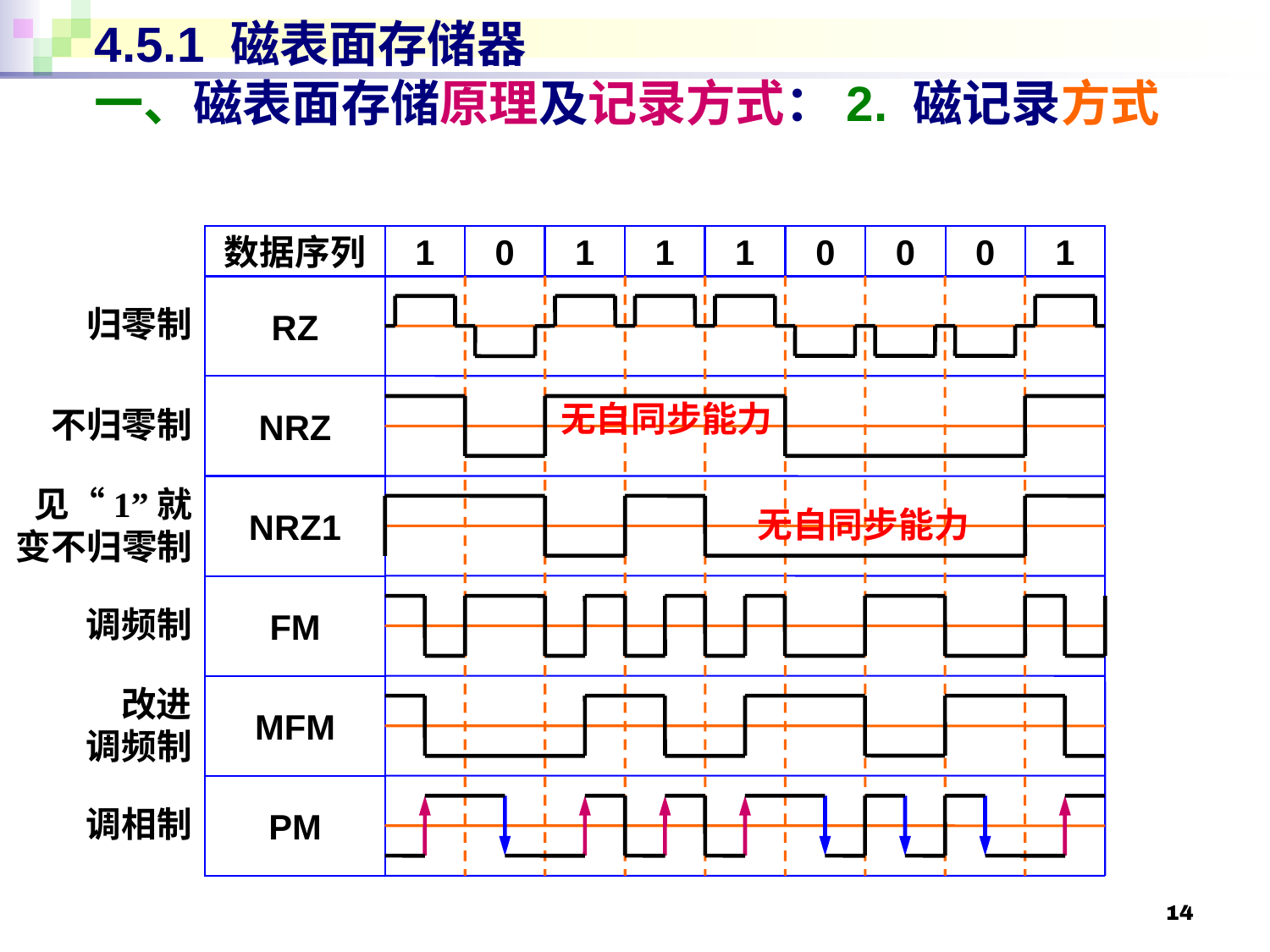

# 4.5.1 磁表面存储器 一、磁表面存储原理及记录方式：2. 磁记录方式
数据序列
1
0
1
1
1
0
0
0
1

RZ
归零制

NRZ
无自同步能力
不归零制

见“1”就变不归零制

NRZ1

无自同步能力

FM
调频制

改进
调频制
MFM

PM
调相制

14